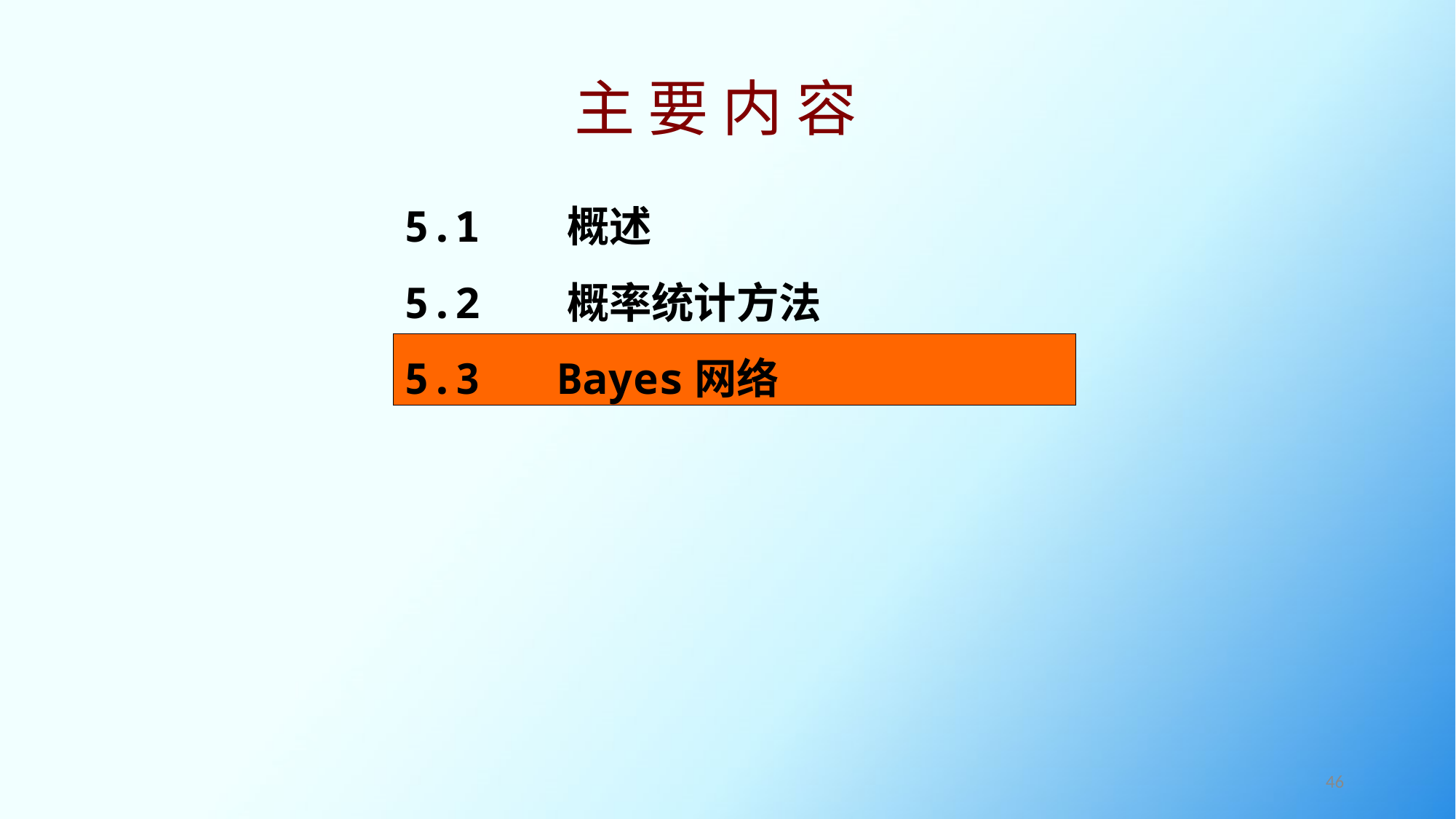

# 主 要 内 容
5.1   概述
5.2   概率统计方法
5.3   Bayes网络

46